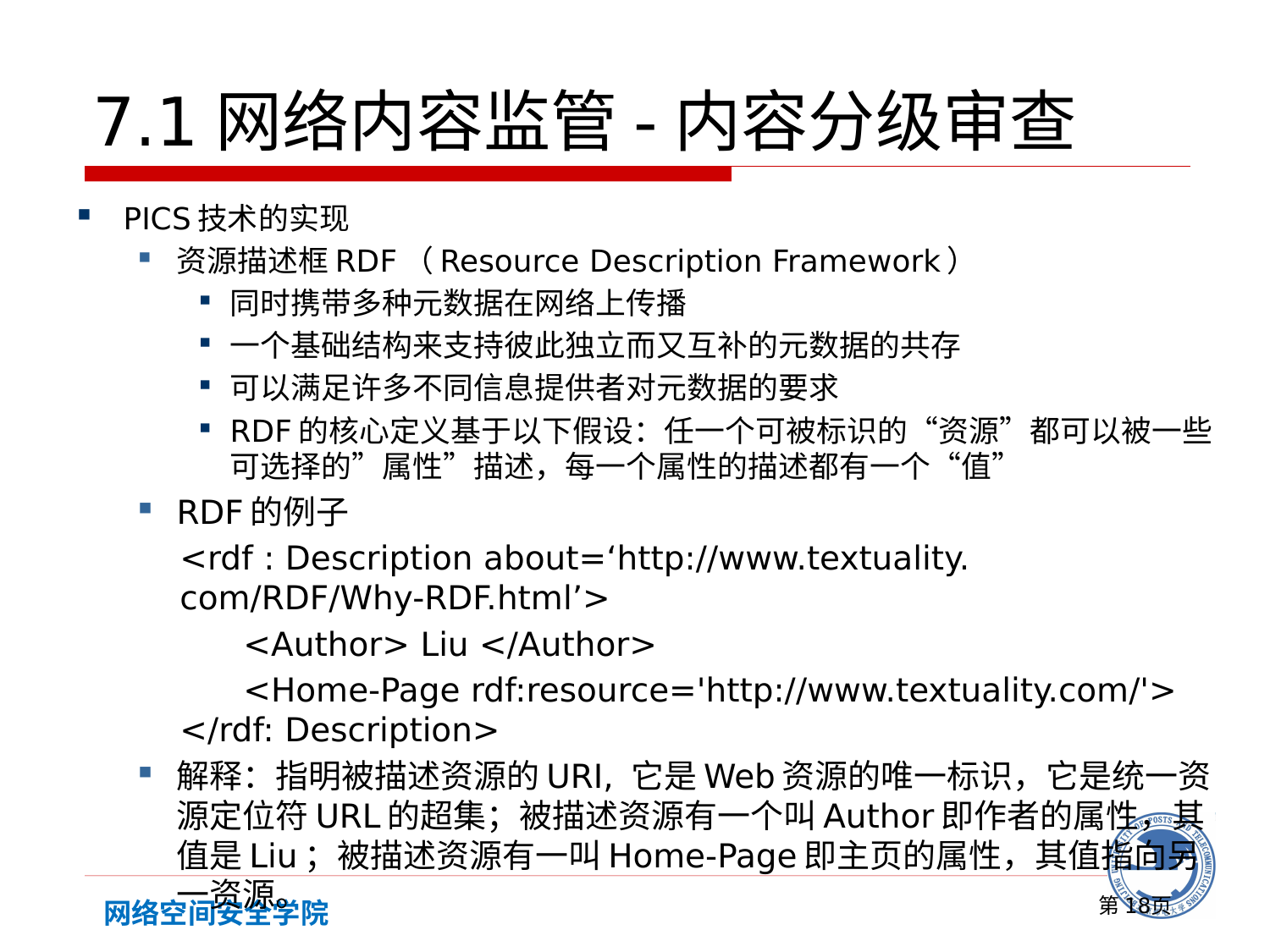

# 7.1网络内容监管-内容分级审查
PICS技术的实现
资源描述框RDF（Resource Description Framework）
同时携带多种元数据在网络上传播
一个基础结构来支持彼此独立而又互补的元数据的共存
可以满足许多不同信息提供者对元数据的要求
RDF的核心定义基于以下假设：任一个可被标识的“资源”都可以被一些可选择的”属性”描述，每一个属性的描述都有一个“值”
RDF的例子
<rdf : Description about=‘http://www.textuality. com/RDF/Why-RDF.html’>
      <Author> Liu </Author>
      <Home-Page rdf:resource='http://www.textuality.com/'>
</rdf: Description>
解释：指明被描述资源的URI, 它是Web资源的唯一标识，它是统一资源定位符URL的超集；被描述资源有一个叫Author即作者的属性，其值是Liu；被描述资源有一叫Home-Page即主页的属性，其值指向另一资源。

第18页